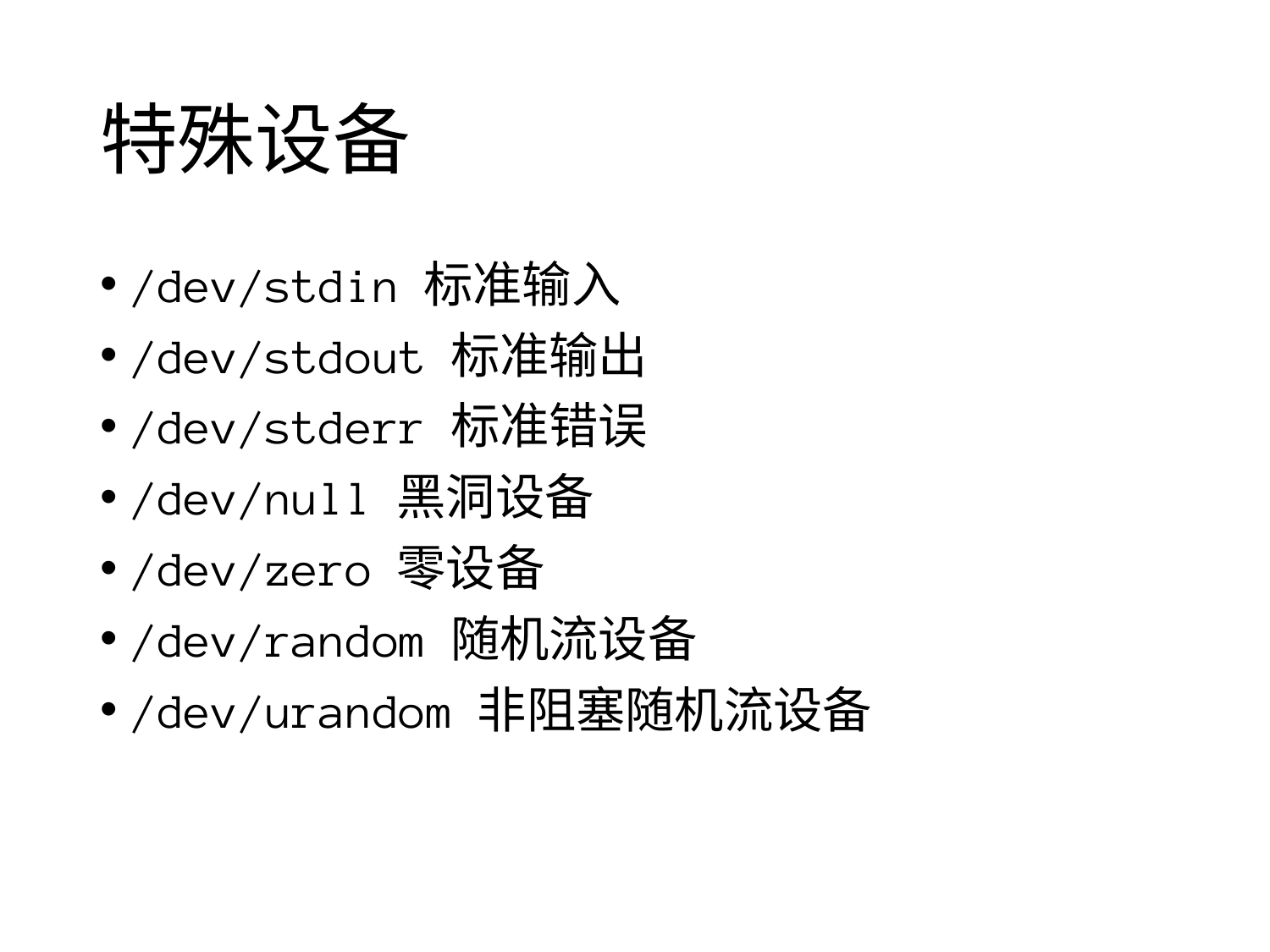

# 特殊设备
/dev/stdin 标准输入
/dev/stdout 标准输出
/dev/stderr 标准错误
/dev/null 黑洞设备
/dev/zero 零设备
/dev/random 随机流设备
/dev/urandom 非阻塞随机流设备